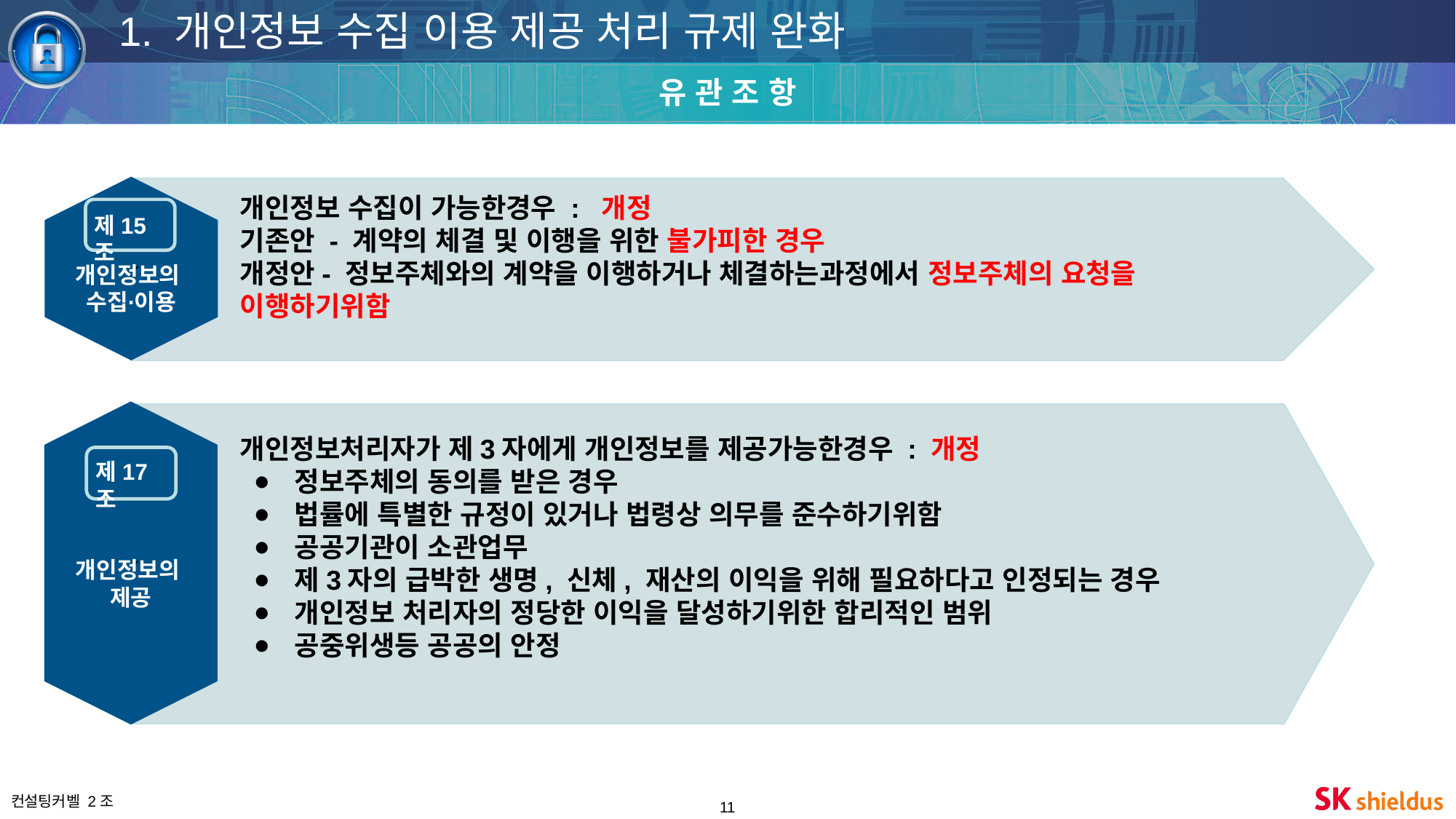

1. 개인정보 수집 이용 제공 처리 규제 완화

유 관 조 항

개인정보 수집이 가능한경우 :  개정
기존안 - 계약의 체결 및 이행을 위한 불가피한 경우
개정안- 정보주체와의 계약을 이행하거나 체결하는과정에서 정보주체의 요청을 이행하기위함
`

제15조
개인정보의
수집∙이용

개인정보처리자가 제3자에게 개인정보를 제공가능한경우 : 개정
정보주체의 동의를 받은 경우
법률에 특별한 규정이 있거나 법령상 의무를 준수하기위함
공공기관이 소관업무
제3자의 급박한 생명, 신체, 재산의 이익을 위해 필요하다고 인정되는 경우
개인정보 처리자의 정당한 이익을 달성하기위한 합리적인 범위
공중위생등 공공의 안정
제17조

`
개인정보의
제공
11